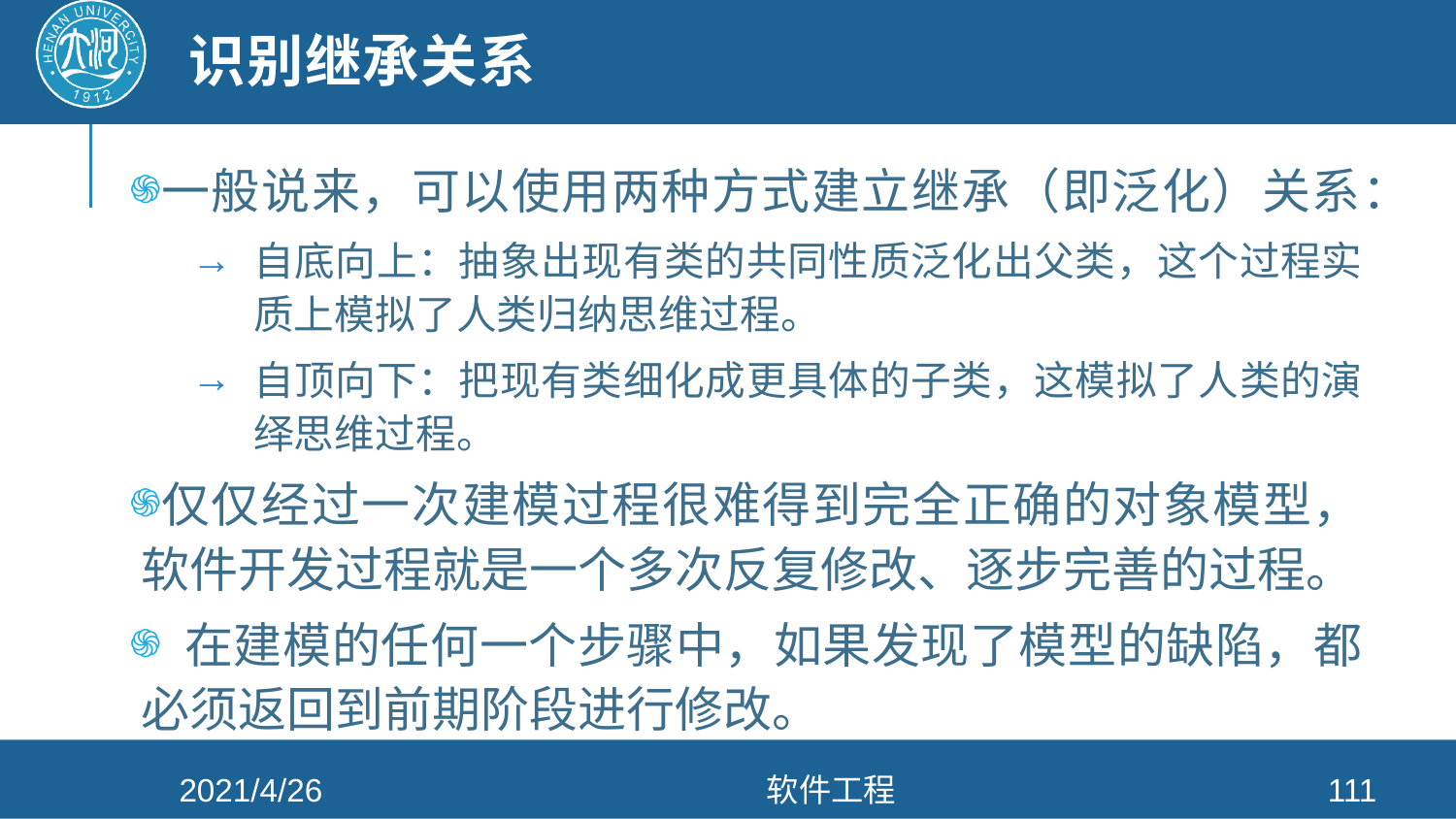

# 识别继承关系
一般说来，可以使用两种方式建立继承（即泛化）关系：
自底向上：抽象出现有类的共同性质泛化出父类，这个过程实质上模拟了人类归纳思维过程。
自顶向下：把现有类细化成更具体的子类，这模拟了人类的演绎思维过程。
仅仅经过一次建模过程很难得到完全正确的对象模型，软件开发过程就是一个多次反复修改、逐步完善的过程。
 在建模的任何一个步骤中，如果发现了模型的缺陷，都必须返回到前期阶段进行修改。
2021/4/26
软件工程
111